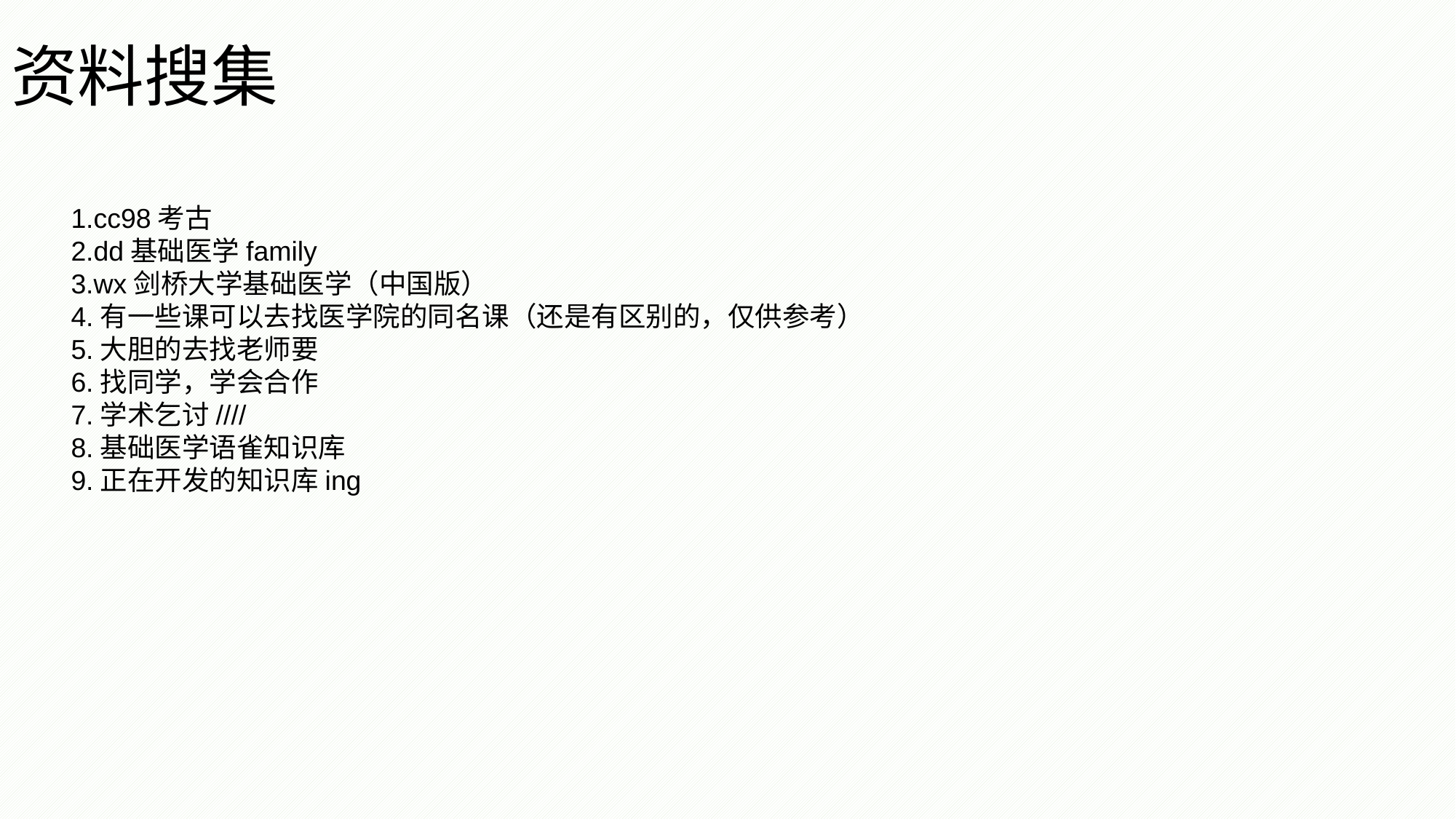

# 资料搜集
1.cc98考古
2.dd基础医学family
3.wx剑桥大学基础医学（中国版）
4.有一些课可以去找医学院的同名课（还是有区别的，仅供参考）
5.大胆的去找老师要
6.找同学，学会合作
7.学术乞讨////
8.基础医学语雀知识库
9.正在开发的知识库ing